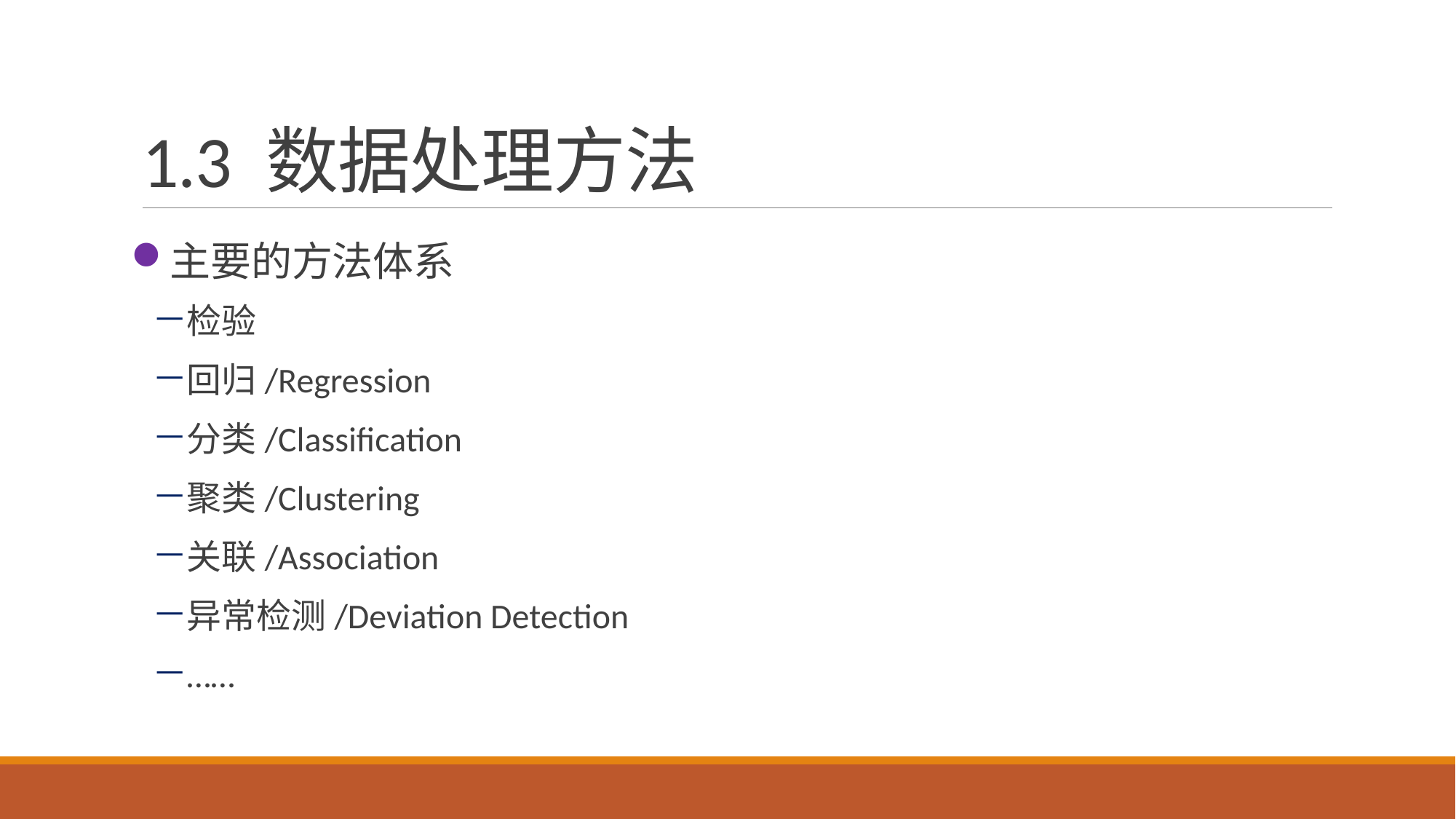

# 1.3 数据处理方法
主要的方法体系
检验
回归/Regression
分类/Classification
聚类/Clustering
关联/Association
异常检测/Deviation Detection
……